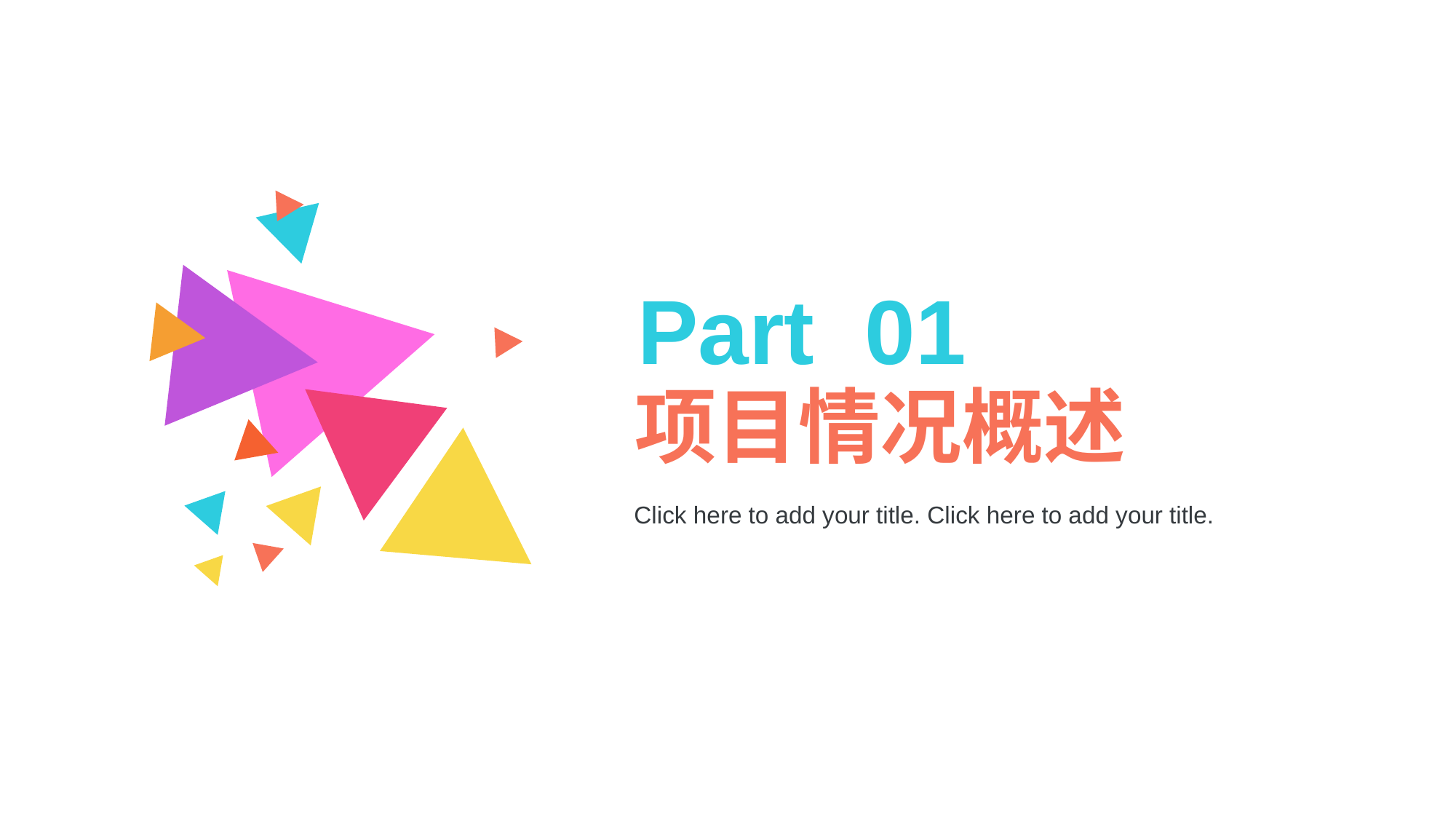

Part  01
项目情况概述
Click here to add your title. Click here to add your title.